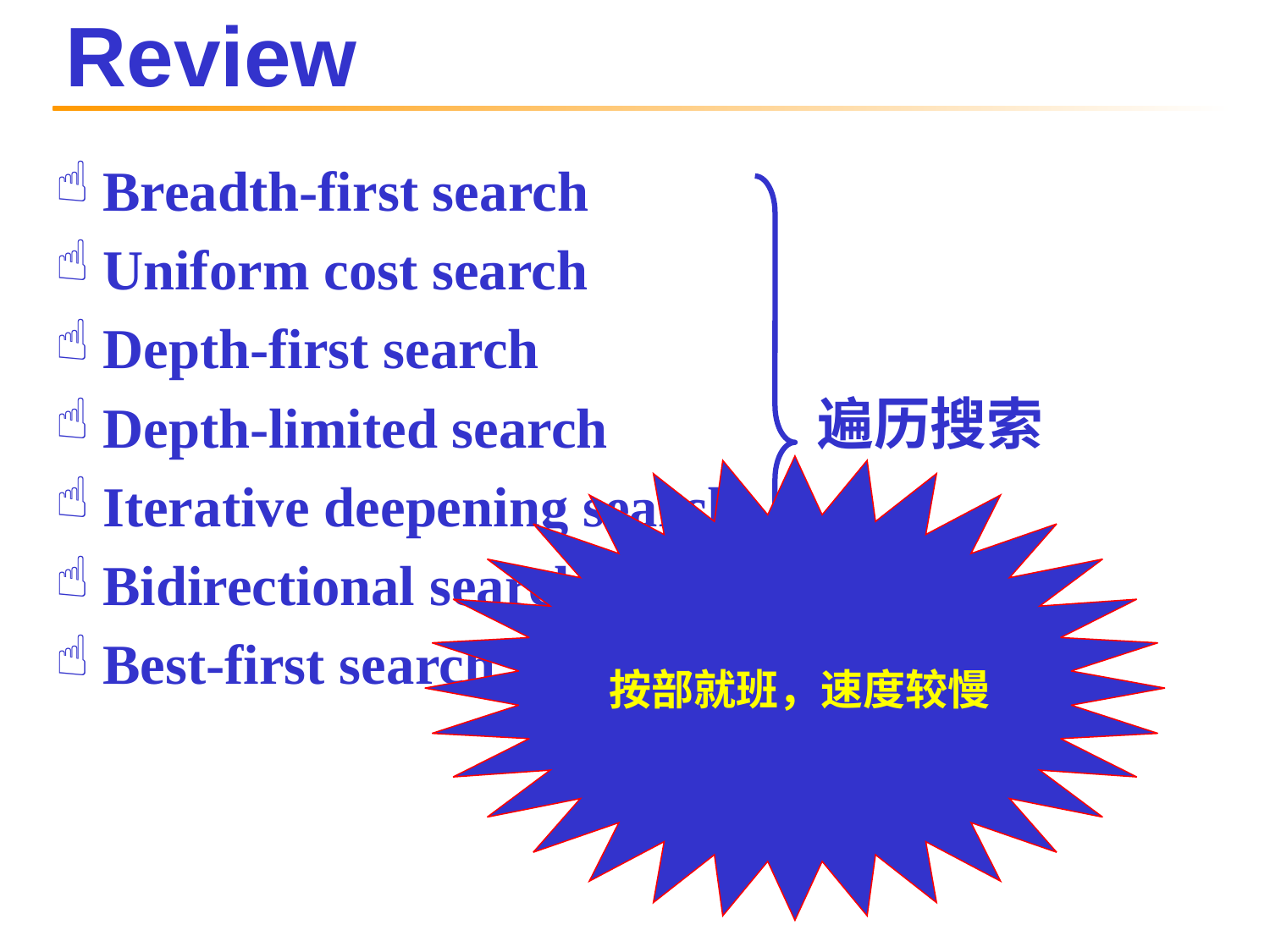

# Review
Breadth-first search
Uniform cost search
Depth-first search
Depth-limited search
Iterative deepening search
Bidirectional search
Best-first search

遍历搜索
 按部就班，速度较慢